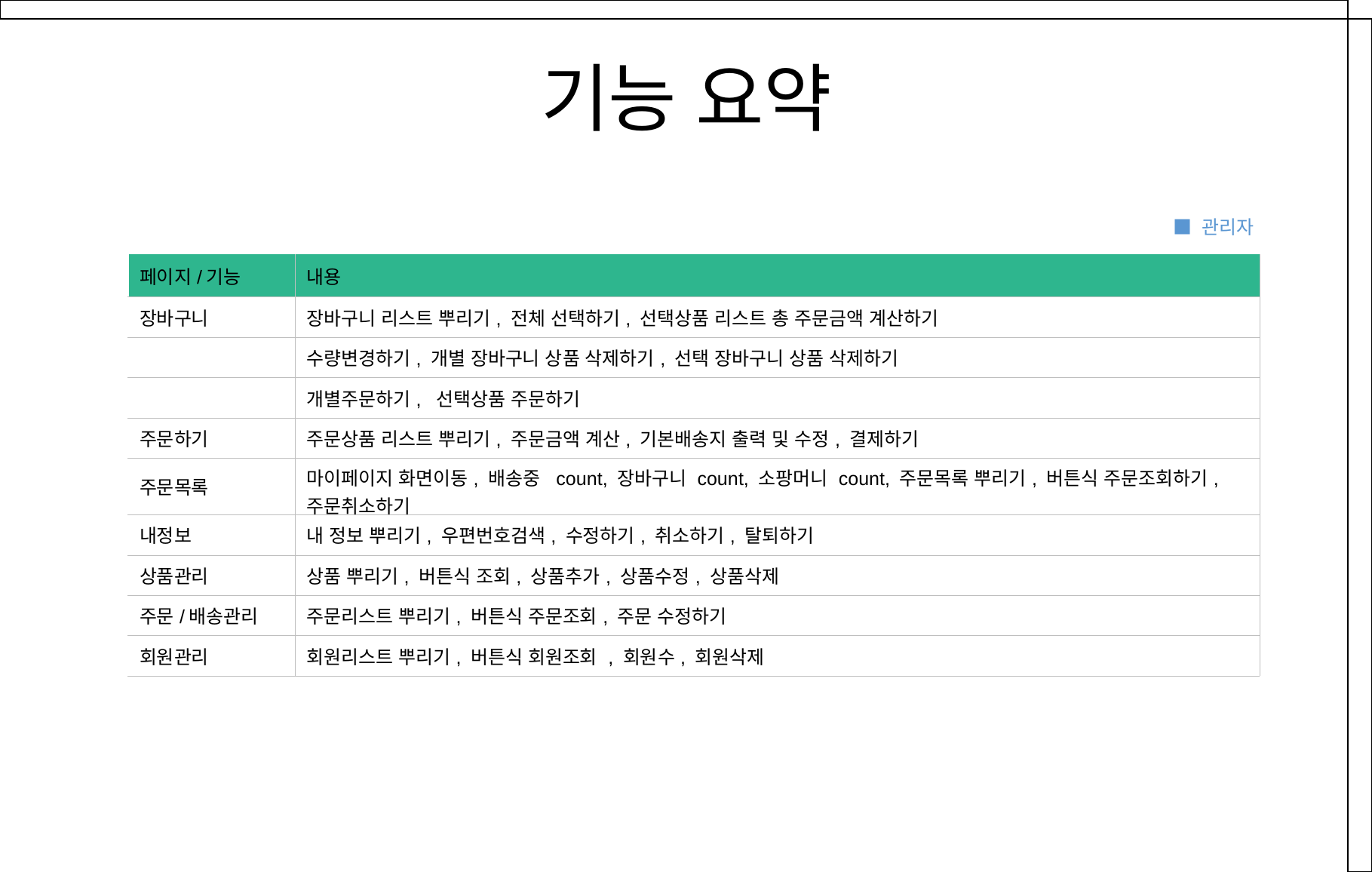

기능 요약
 ■ 관리자
| 페이지/기능 | 내용 |
| --- | --- |
| 장바구니 | 장바구니 리스트 뿌리기, 전체 선택하기, 선택상품 리스트 총 주문금액 계산하기 |
|  | 수량변경하기, 개별 장바구니 상품 삭제하기, 선택 장바구니 상품 삭제하기 |
|  | 개별주문하기, 선택상품 주문하기 |
| 주문하기 | 주문상품 리스트 뿌리기, 주문금액 계산, 기본배송지 출력 및 수정, 결제하기 |
| 주문목록 | 마이페이지 화면이동, 배송중 count, 장바구니 count, 소팡머니 count, 주문목록 뿌리기, 버튼식 주문조회하기, 주문취소하기 |
| 내정보 | 내 정보 뿌리기, 우편번호검색, 수정하기, 취소하기, 탈퇴하기 |
| 상품관리 | 상품 뿌리기, 버튼식 조회, 상품추가, 상품수정, 상품삭제 |
| 주문/배송관리 | 주문리스트 뿌리기, 버튼식 주문조회, 주문 수정하기 |
| 회원관리 | 회원리스트 뿌리기, 버튼식 회원조회 , 회원수, 회원삭제 |